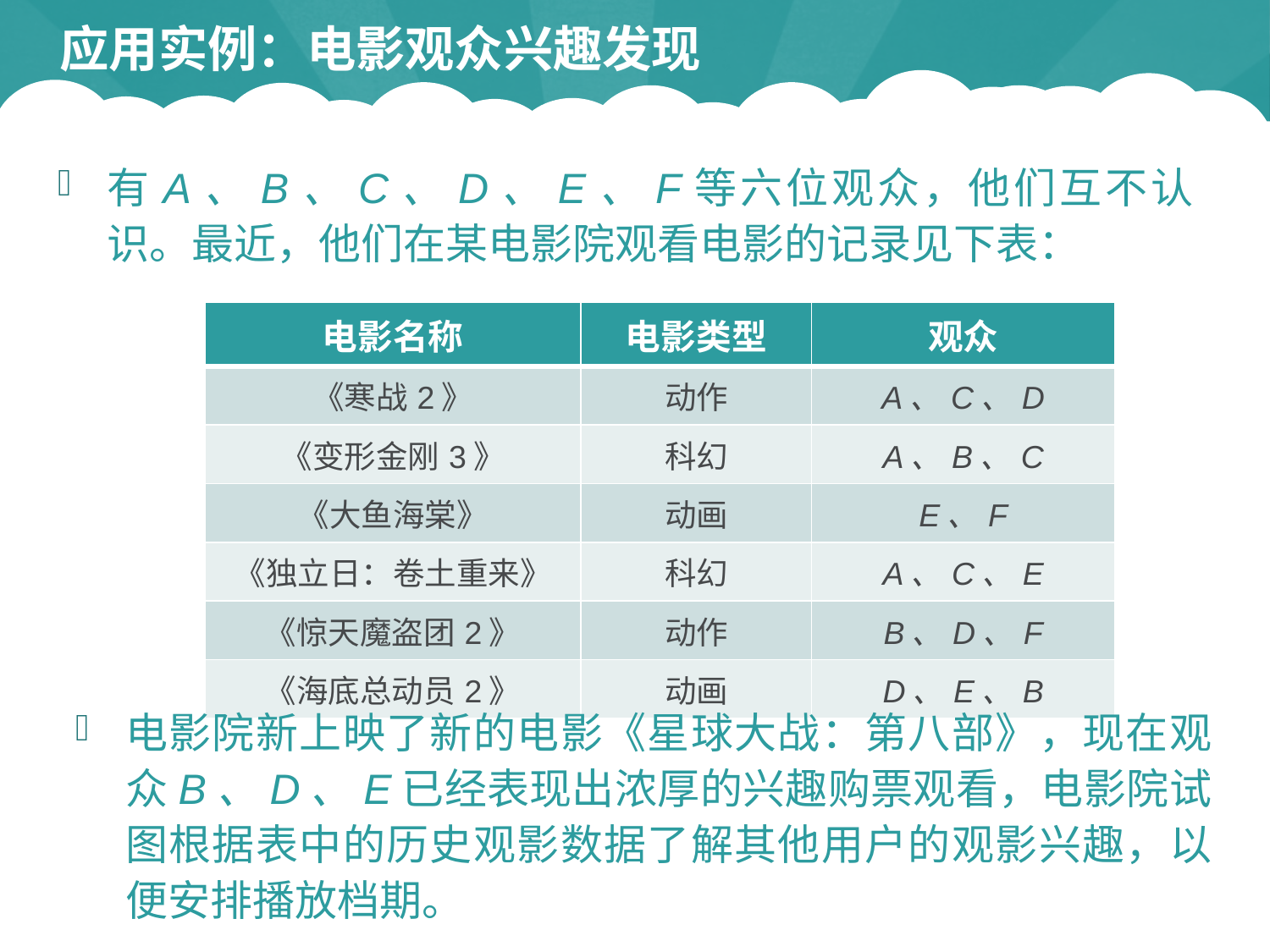

# 应用实例：电影观众兴趣发现
有A、B、C、D、E、F等六位观众，他们互不认识。最近，他们在某电影院观看电影的记录见下表：
| 电影名称 | 电影类型 | 观众 |
| --- | --- | --- |
| 《寒战2》 | 动作 | A、C、D |
| 《变形金刚3》 | 科幻 | A、B、C |
| 《大鱼海棠》 | 动画 | E、F |
| 《独立日：卷土重来》 | 科幻 | A、C、E |
| 《惊天魔盗团2》 | 动作 | B、D、F |
| 《海底总动员2》 | 动画 | D、E、B |
电影院新上映了新的电影《星球大战：第八部》，现在观众B、D、E已经表现出浓厚的兴趣购票观看，电影院试图根据表中的历史观影数据了解其他用户的观影兴趣，以便安排播放档期。